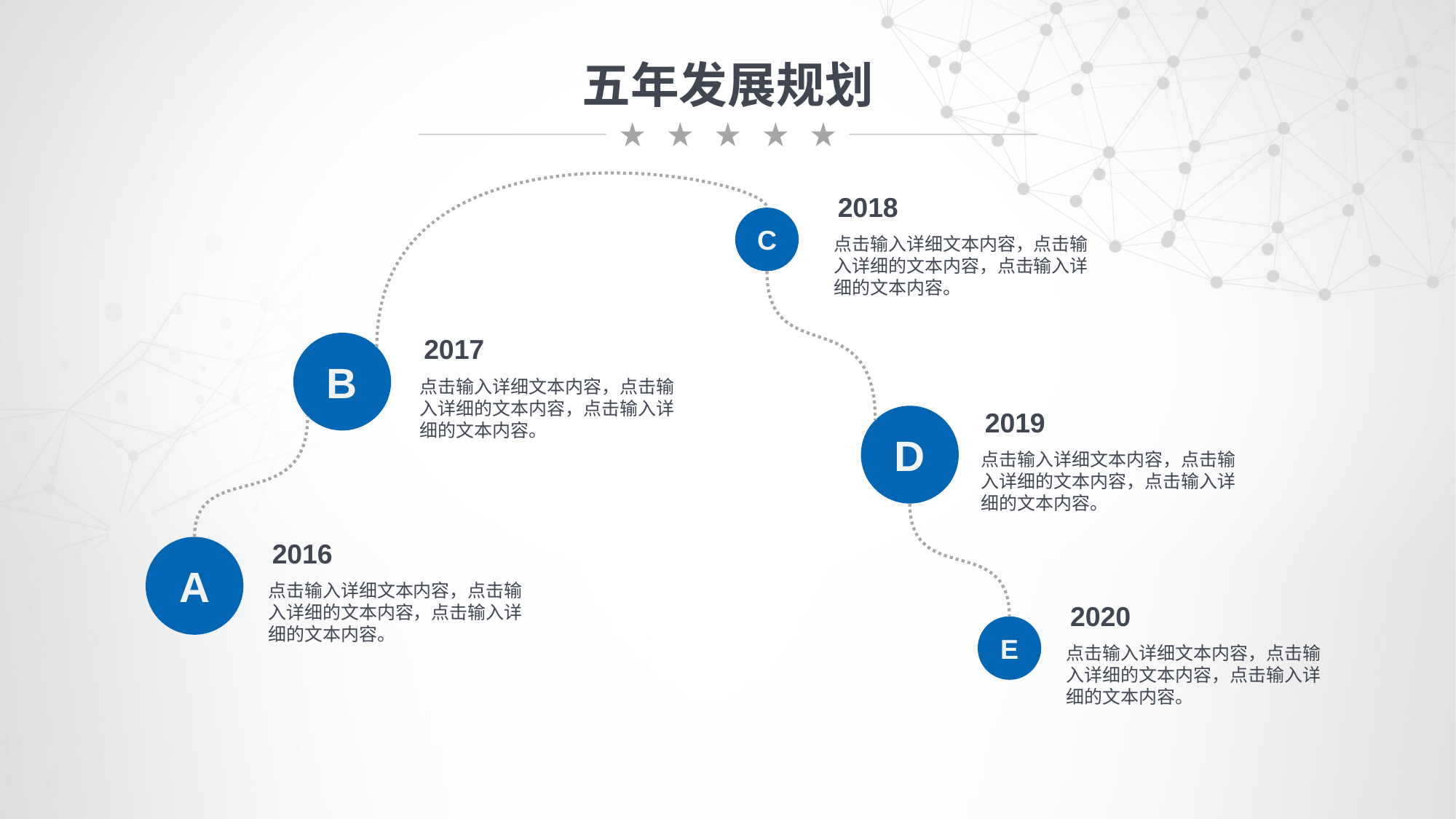

五年发展规划

2018
点击输入详细文本内容，点击输入详细的文本内容，点击输入详细的文本内容。
C
2017
点击输入详细文本内容，点击输入详细的文本内容，点击输入详细的文本内容。
B
2019
点击输入详细文本内容，点击输入详细的文本内容，点击输入详细的文本内容。
D
2016
点击输入详细文本内容，点击输入详细的文本内容，点击输入详细的文本内容。
A
2020
点击输入详细文本内容，点击输入详细的文本内容，点击输入详细的文本内容。
E